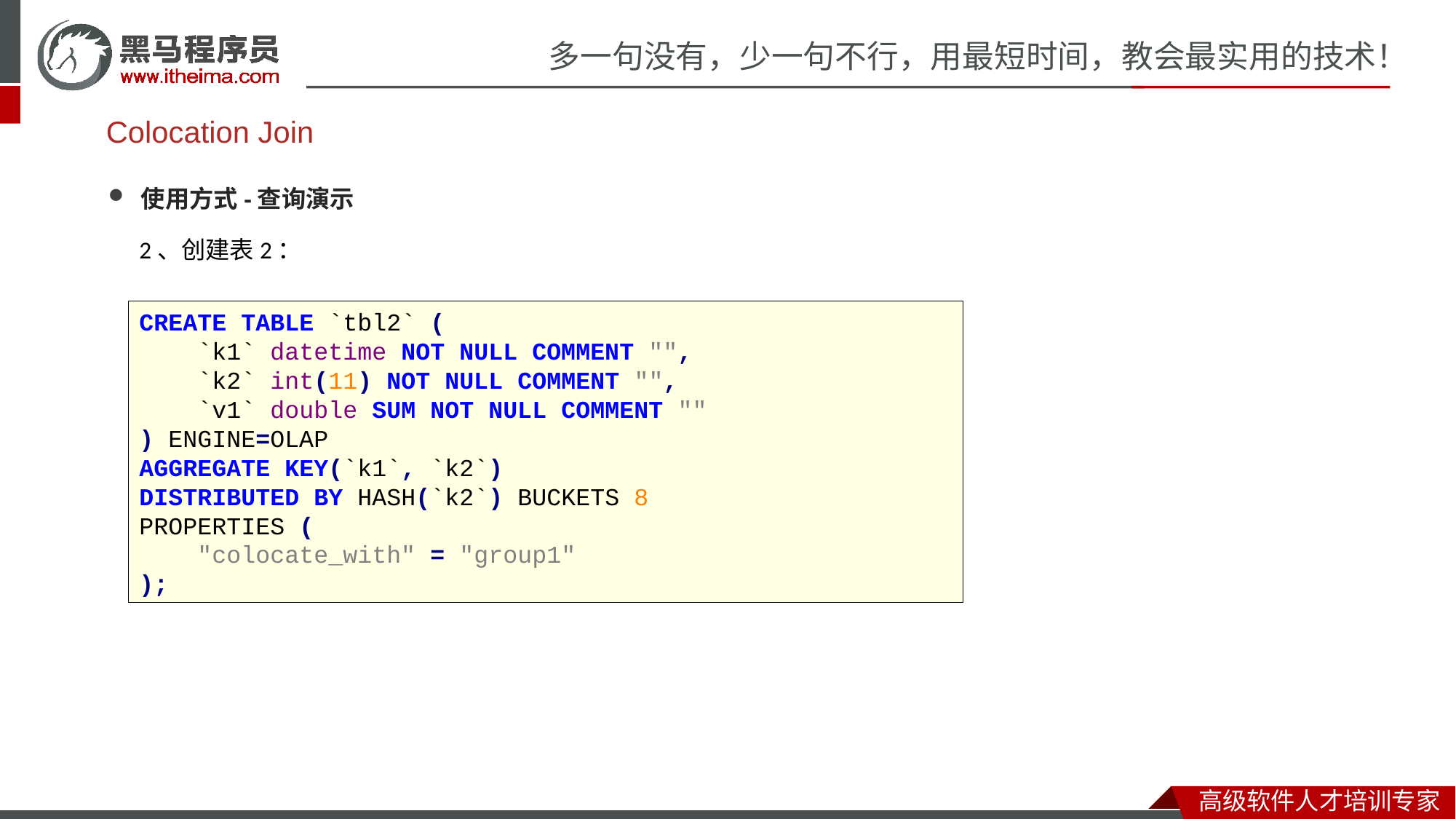

# Colocation Join
使用方式-查询演示
2、创建表2：
CREATE TABLE `tbl2` (
    `k1` datetime NOT NULL COMMENT "",
    `k2` int(11) NOT NULL COMMENT "",
    `v1` double SUM NOT NULL COMMENT ""
) ENGINE=OLAP
AGGREGATE KEY(`k1`, `k2`)
DISTRIBUTED BY HASH(`k2`) BUCKETS 8
PROPERTIES (
    "colocate_with" = "group1"
);